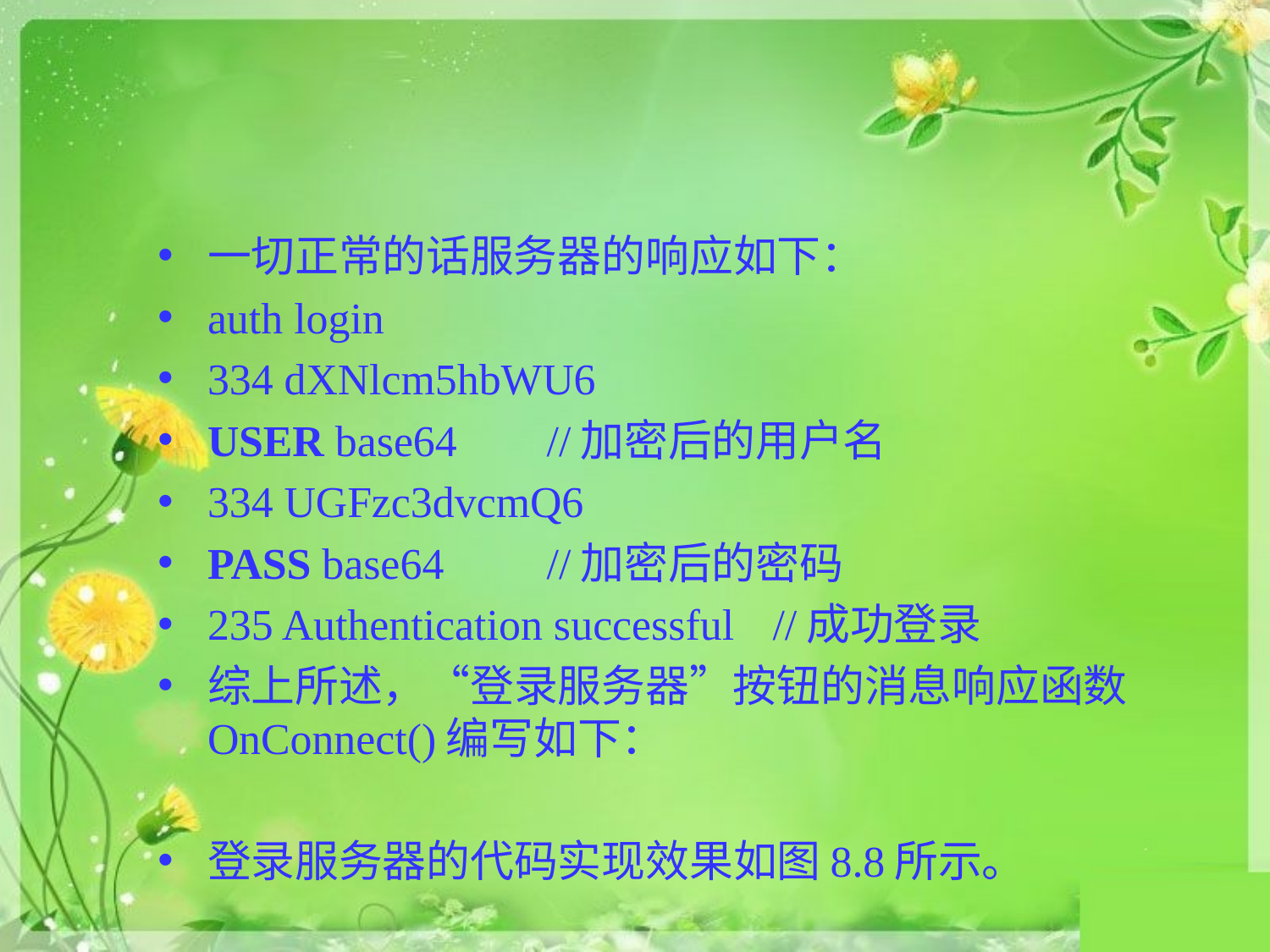

#
一切正常的话服务器的响应如下：
auth login
334 dXNlcm5hbWU6
USER base64							//加密后的用户名
334 UGFzc3dvcmQ6
PASS base64							//加密后的密码
235 Authentication successful		//成功登录
综上所述，“登录服务器”按钮的消息响应函数OnConnect()编写如下：

登录服务器的代码实现效果如图8.8所示。